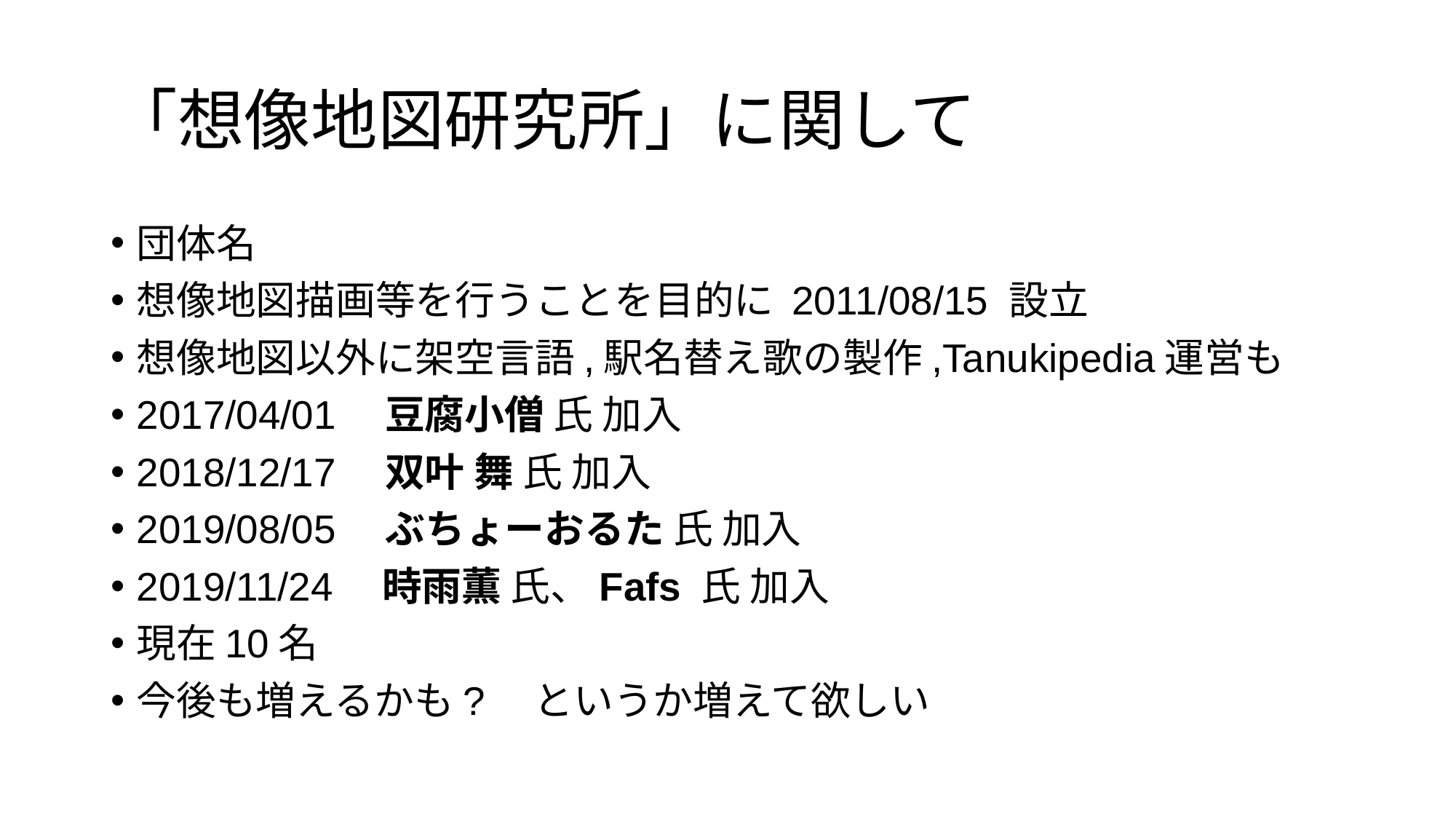

# 「想像地図研究所」に関して
団体名
想像地図描画等を行うことを目的に 2011/08/15 設立
想像地図以外に架空言語,駅名替え歌の製作,Tanukipedia運営も
2017/04/01　豆腐小僧 氏 加入
2018/12/17　双叶 舞 氏 加入
2019/08/05　ぶちょーおるた 氏 加入
2019/11/24　時雨薫 氏、Fafs 氏 加入
現在10名
今後も増えるかも?　というか増えて欲しい